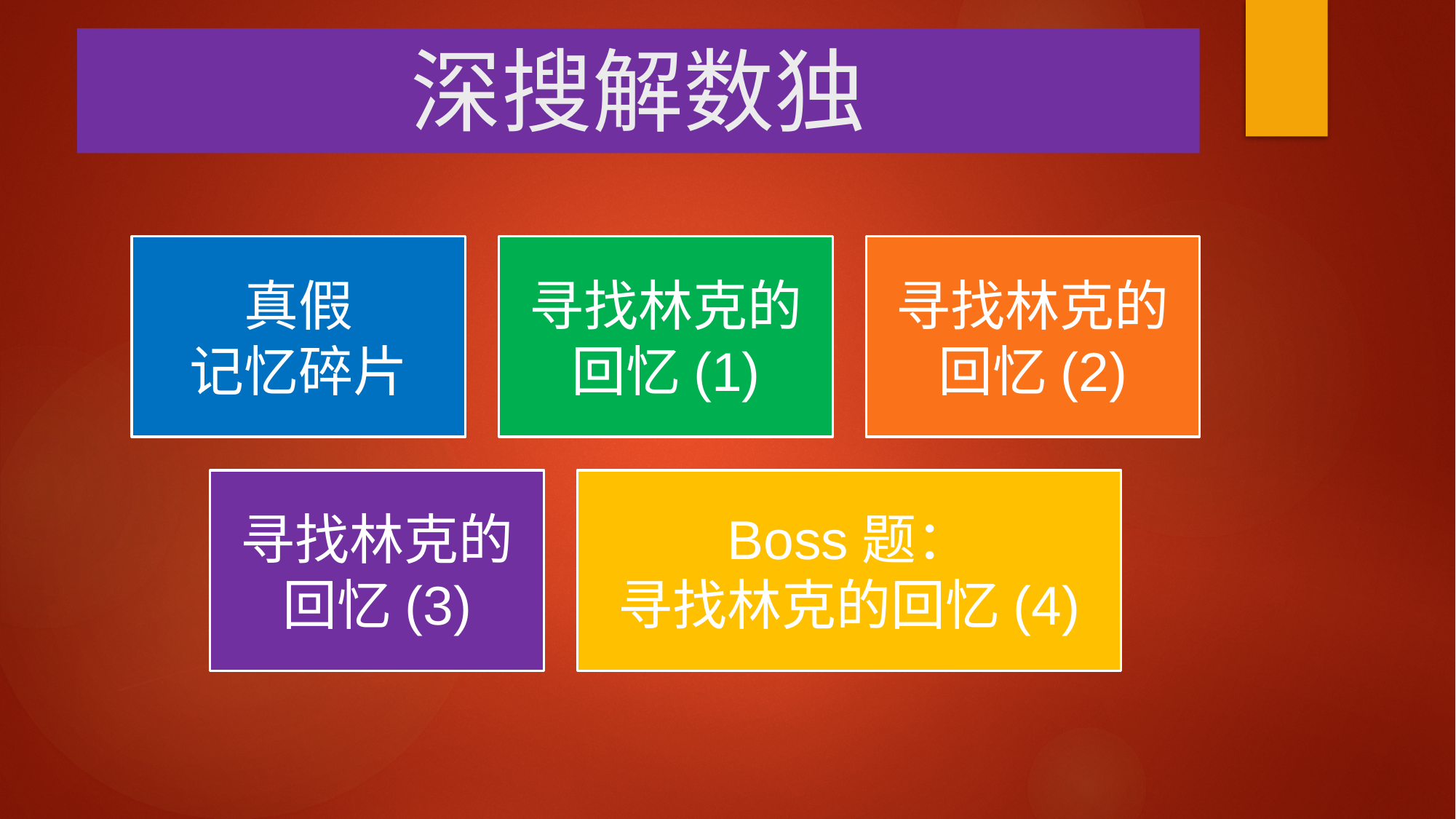

# 深搜解数独
真假
记忆碎片
寻找林克的回忆(1)
寻找林克的回忆(2)
寻找林克的回忆(3)
Boss题：
寻找林克的回忆(4)